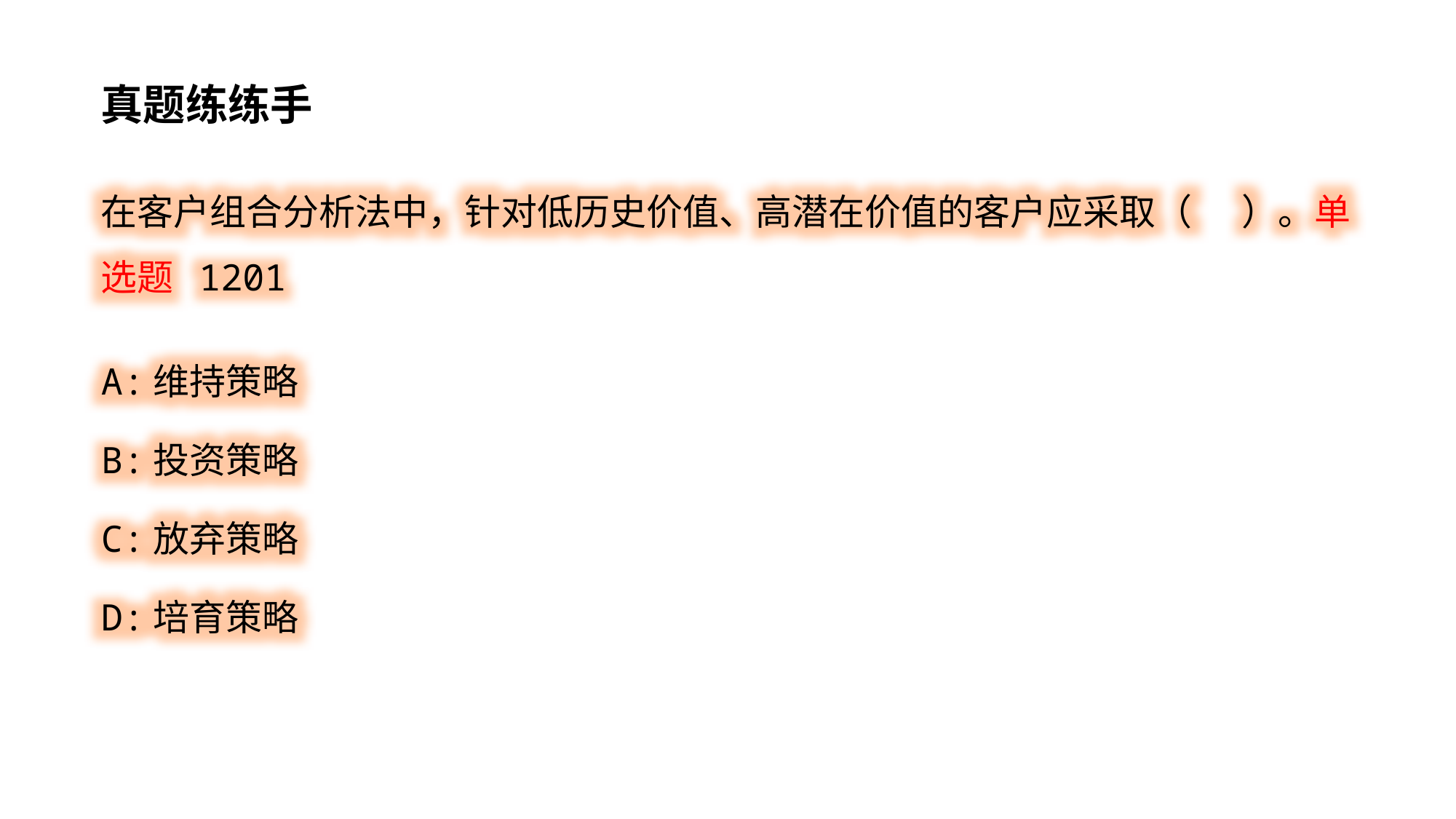

真题练练手
在客户组合分析法中，针对低历史价值、高潜在价值的客户应采取（      ）。单选题  1201

A:维持策略

B:投资策略

C:放弃策略

D:培育策略